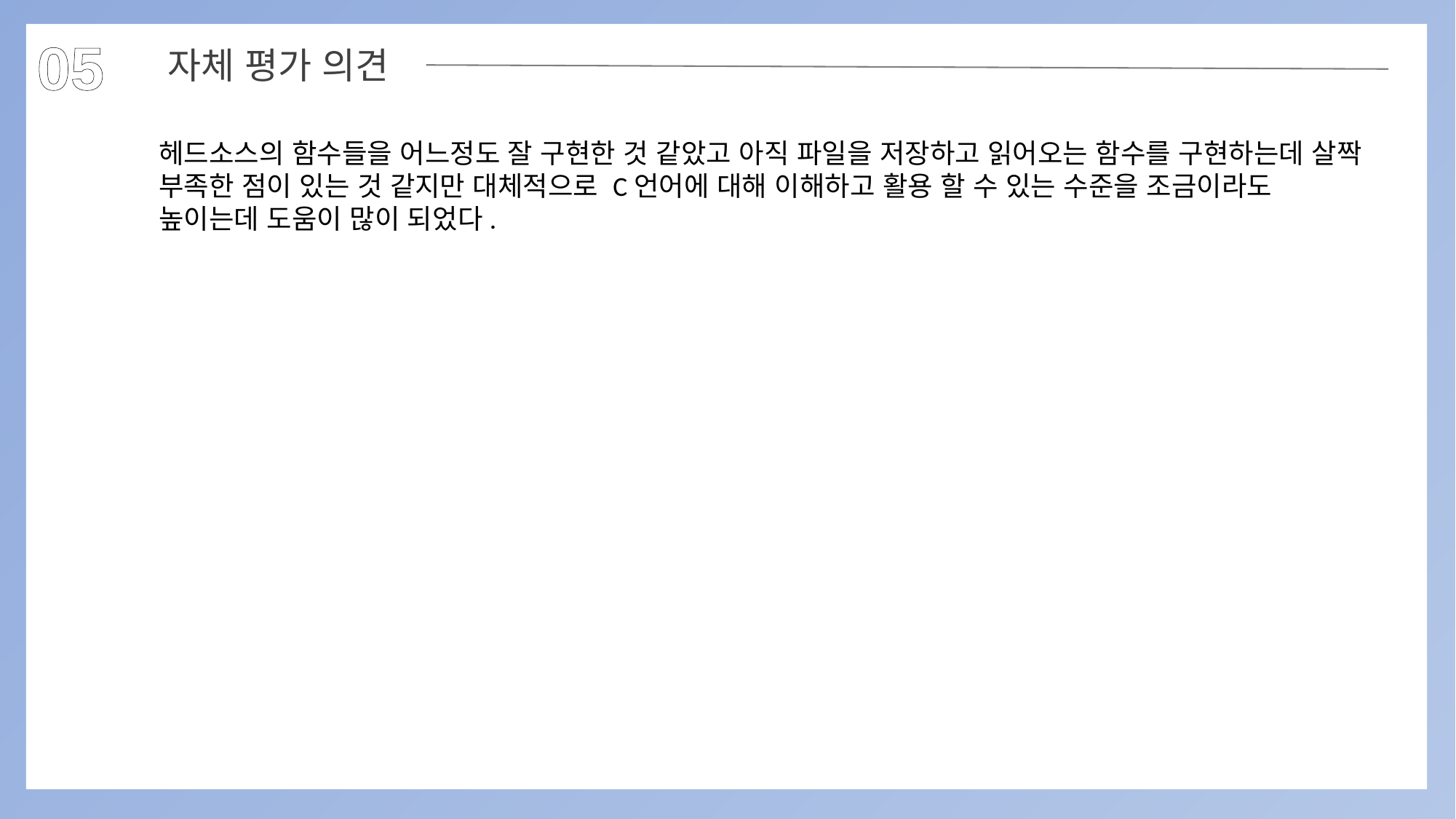

05
자체 평가 의견
헤드소스의 함수들을 어느정도 잘 구현한 것 같았고 아직 파일을 저장하고 읽어오는 함수를 구현하는데 살짝 부족한 점이 있는 것 같지만 대체적으로 C언어에 대해 이해하고 활용 할 수 있는 수준을 조금이라도 높이는데 도움이 많이 되었다.